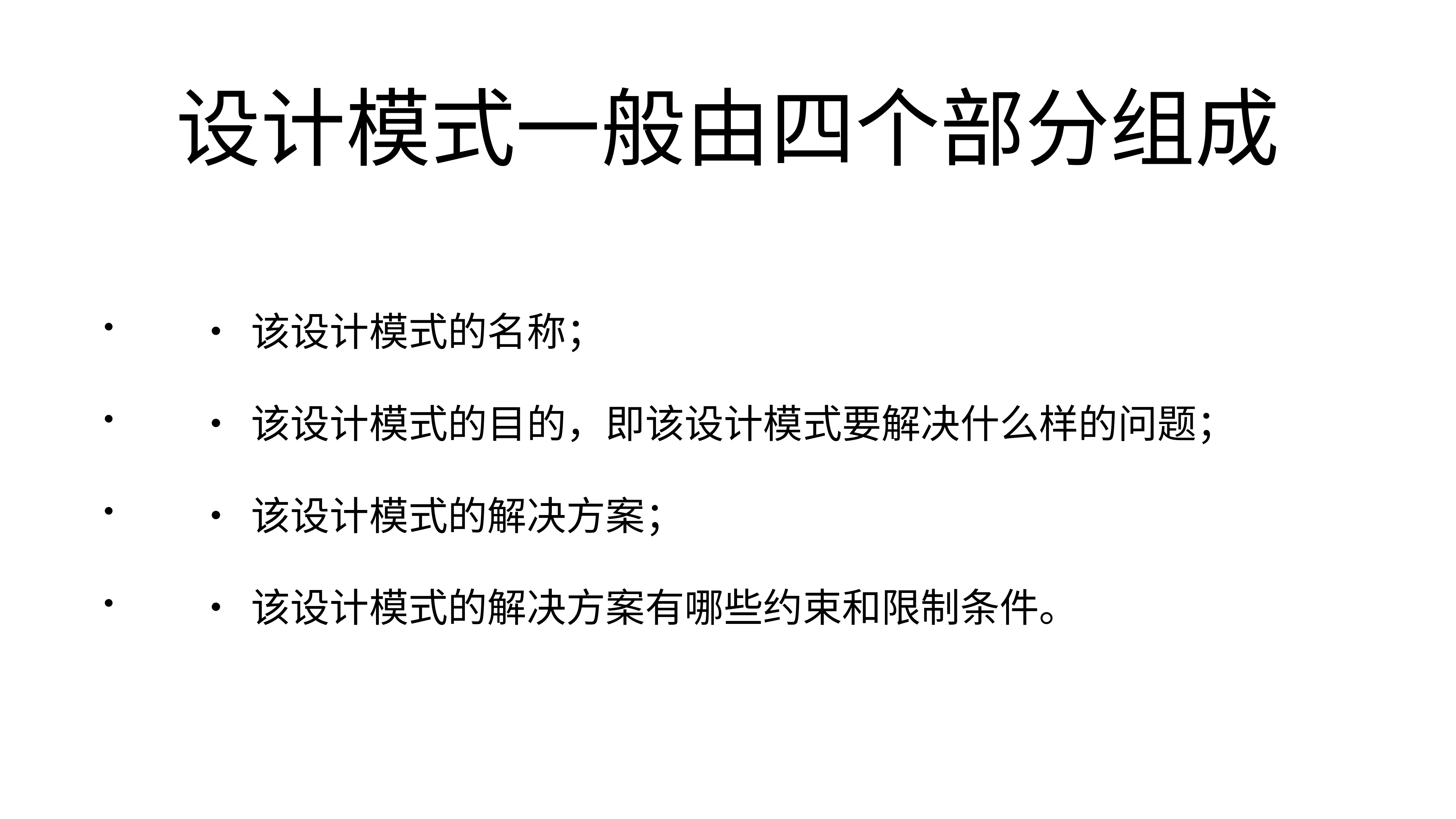

# 设计模式一般由四个部分组成
	•	该设计模式的名称；
	•	该设计模式的目的，即该设计模式要解决什么样的问题；
	•	该设计模式的解决方案；
	•	该设计模式的解决方案有哪些约束和限制条件。